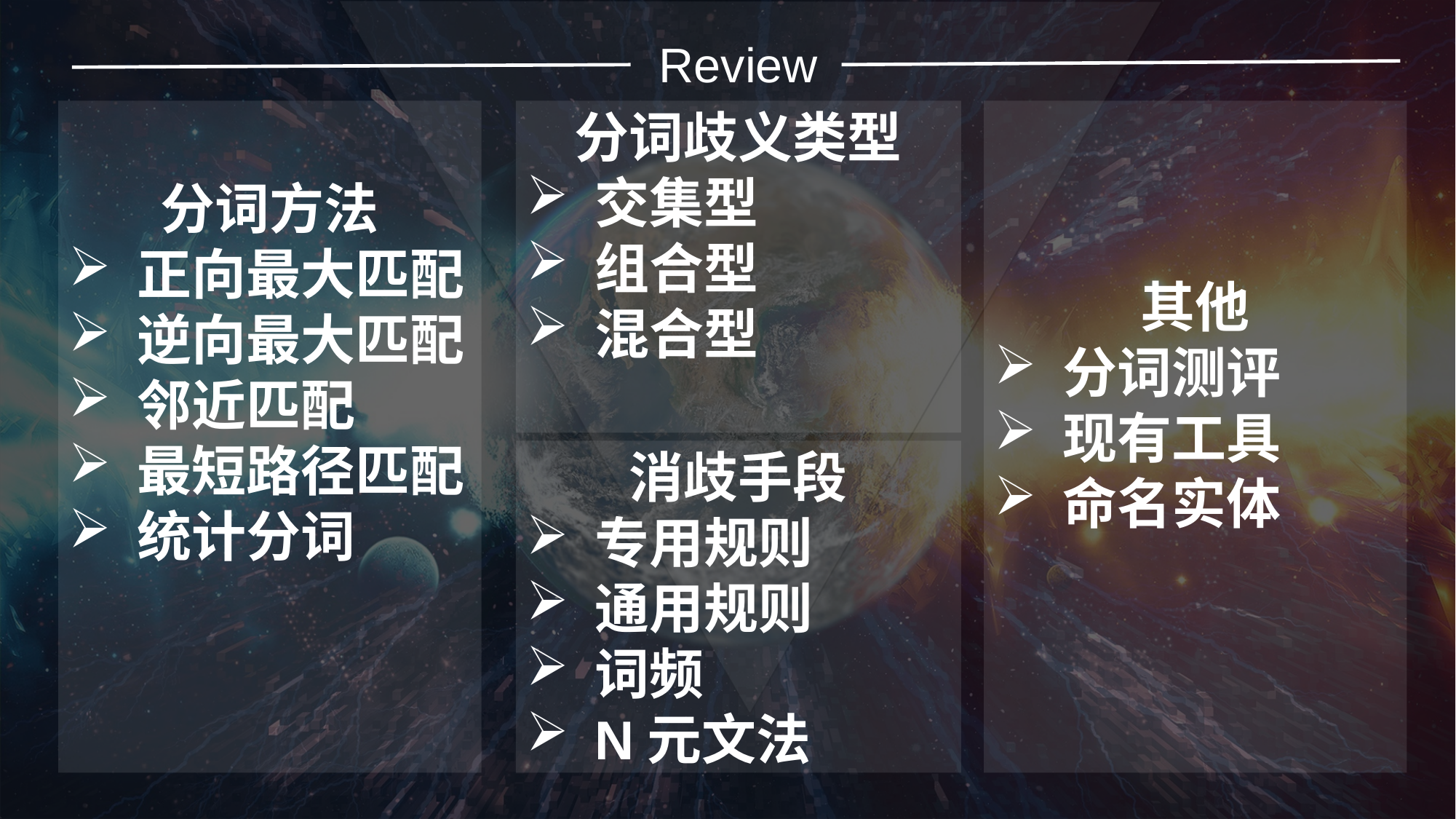

Review
其他
分词测评
现有工具
命名实体

分词方法
正向最大匹配
逆向最大匹配
邻近匹配
最短路径匹配
统计分词

分词歧义类型
交集型
组合型
混合型

消歧手段
专用规则
通用规则
词频
N元文法